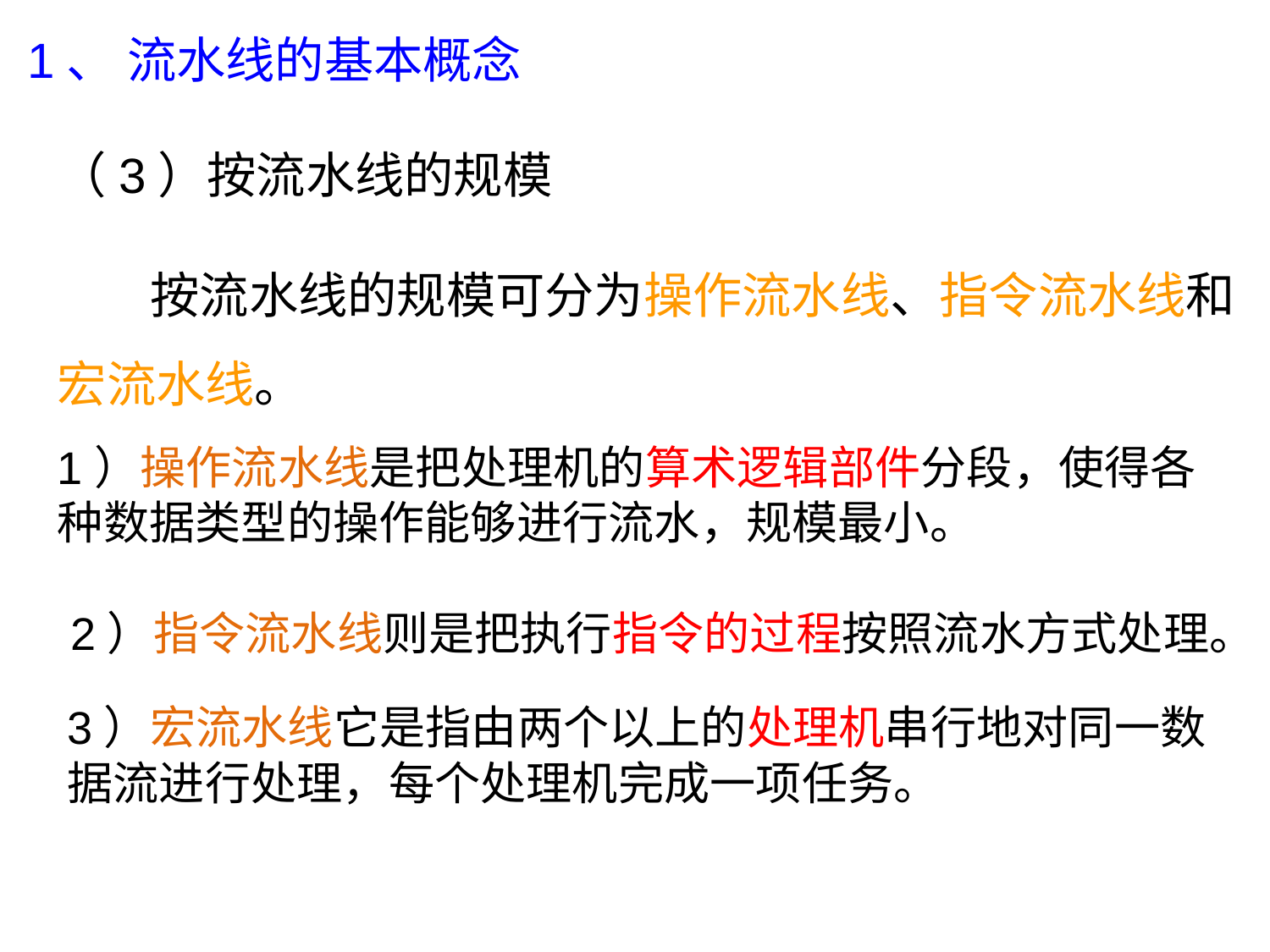

1、 流水线的基本概念
（3）按流水线的规模
    按流水线的规模可分为操作流水线、指令流水线和宏流水线。
1）操作流水线是把处理机的算术逻辑部件分段，使得各种数据类型的操作能够进行流水，规模最小。
2）指令流水线则是把执行指令的过程按照流水方式处理。
3）宏流水线它是指由两个以上的处理机串行地对同一数据流进行处理，每个处理机完成一项任务。
17